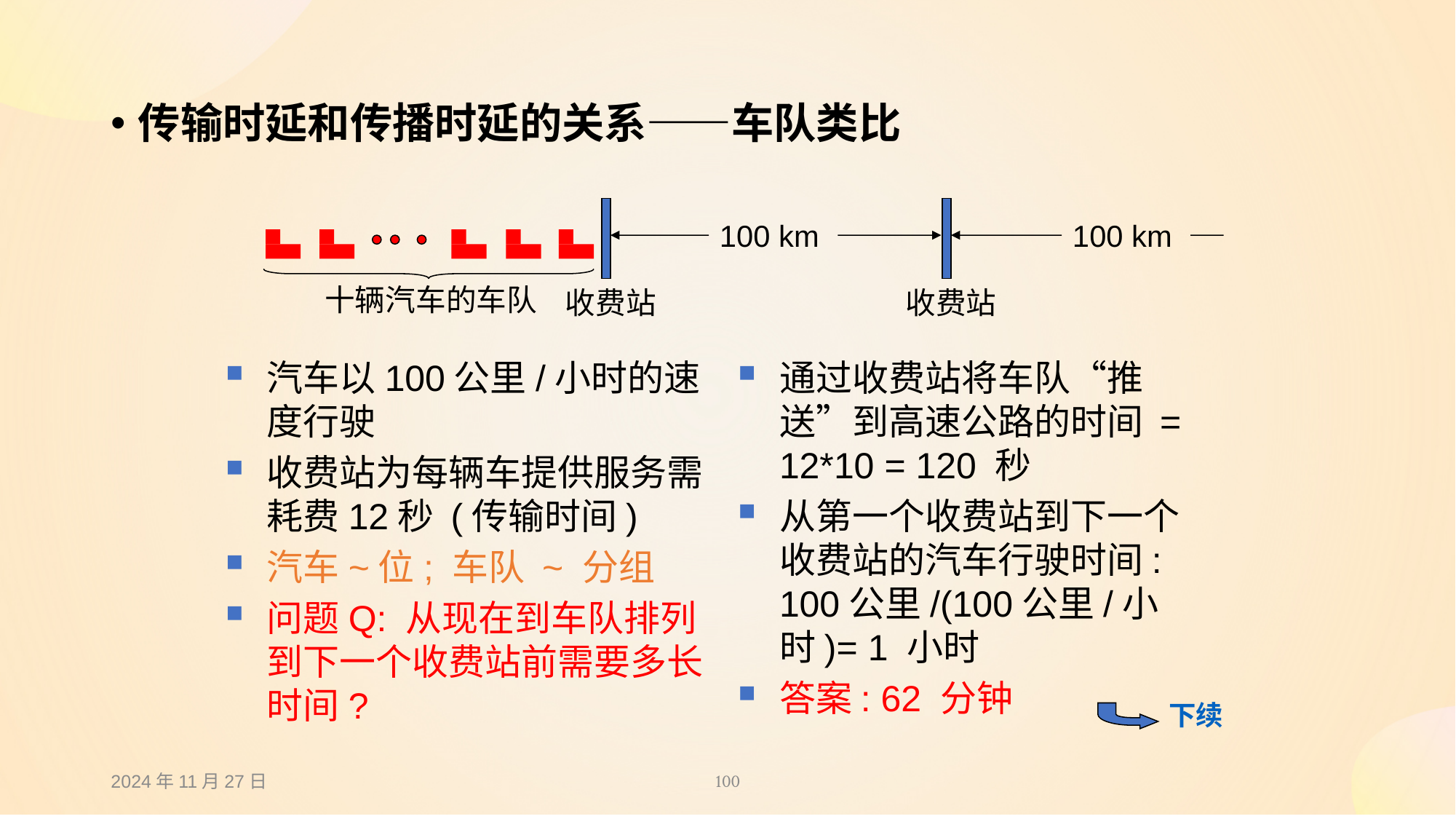

传输时延和传播时延的关系——车队类比

收费站

收费站
100 km
100 km

十辆汽车的车队
汽车以100公里/小时的速度行驶
收费站为每辆车提供服务需耗费12秒 (传输时间)
汽车~位; 车队 ~ 分组
问题Q: 从现在到车队排列到下一个收费站前需要多长时间?
通过收费站将车队“推送”到高速公路的时间 = 12*10 = 120 秒
从第一个收费站到下一个收费站的汽车行驶时间: 100公里/(100公里/小时)= 1 小时
答案: 62 分钟
下续

2024年11月27日
100